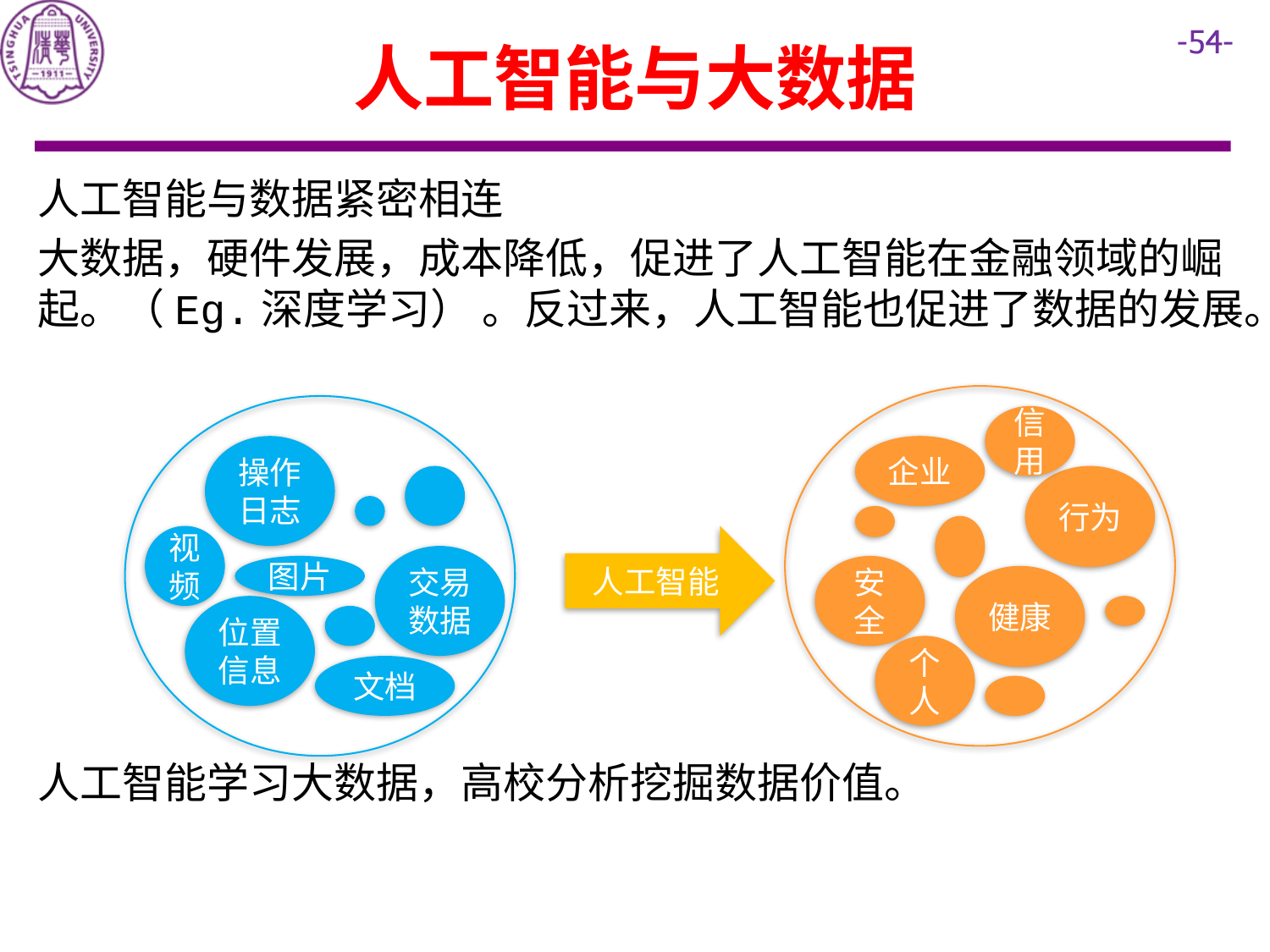

# 人工智能与大数据
人工智能与数据紧密相连
大数据，硬件发展，成本降低，促进了人工智能在金融领域的崛起。（Eg.深度学习） 。反过来，人工智能也促进了数据的发展。

人工智能学习大数据，高校分析挖掘数据价值。

信用
操作日志
企业

行为

视频
人工智能
交易数据
图片
安全
健康
位置信息

个人
文档